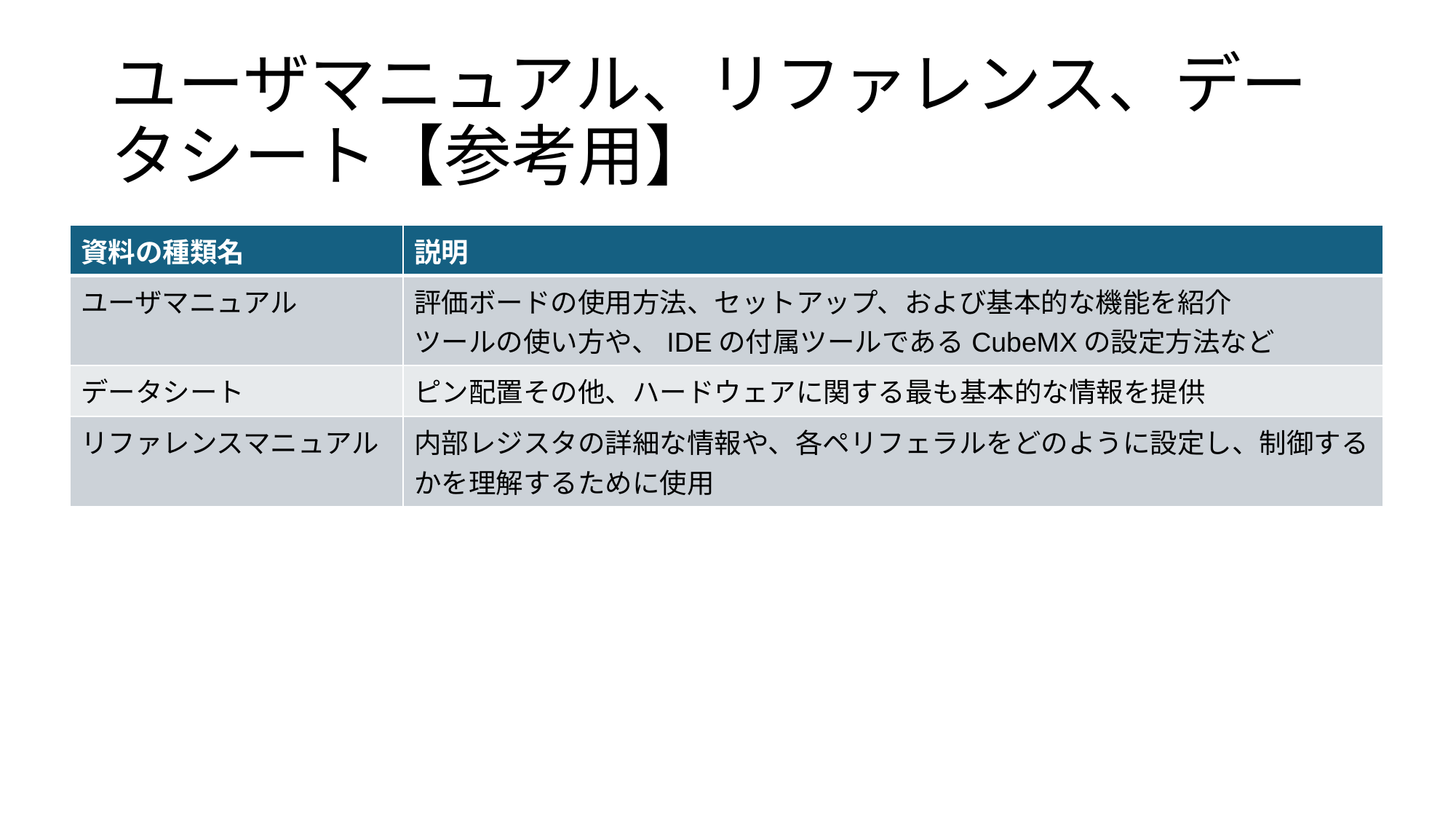

# ユーザマニュアル、リファレンス、データシート【参考用】
| 資料の種類名 | 説明 |
| --- | --- |
| ユーザマニュアル | 評価ボードの使用方法、セットアップ、および基本的な機能を紹介 ツールの使い方や、IDEの付属ツールであるCubeMXの設定方法など |
| データシート | ピン配置その他、ハードウェアに関する最も基本的な情報を提供 |
| リファレンスマニュアル | 内部レジスタの詳細な情報や、各ペリフェラルをどのように設定し、制御するかを理解するために使用 |